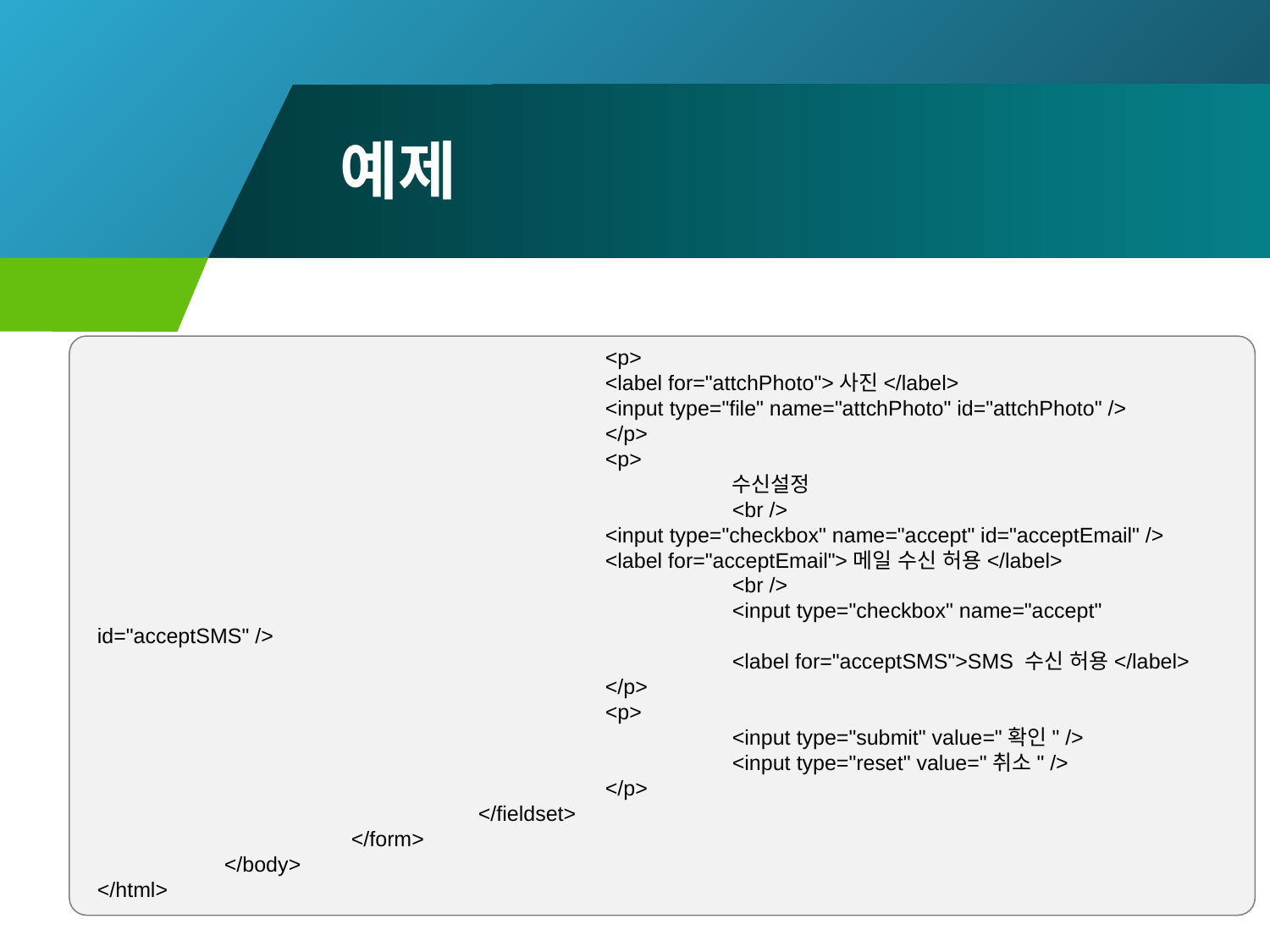

# 예제

				<p>
				<label for="attchPhoto">사진</label>
				<input type="file" name="attchPhoto" id="attchPhoto" />
				</p>
				<p>
					수신설정
					<br />
				<input type="checkbox" name="accept" id="acceptEmail" />
				<label for="acceptEmail">메일 수신 허용</label>
					<br />
					<input type="checkbox" name="accept" id="acceptSMS" />
					<label for="acceptSMS">SMS 수신 허용</label>
				</p>
				<p>
					<input type="submit" value="확인" />
					<input type="reset" value="취소" />
				</p>
			</fieldset>
		</form>
	</body>
</html>